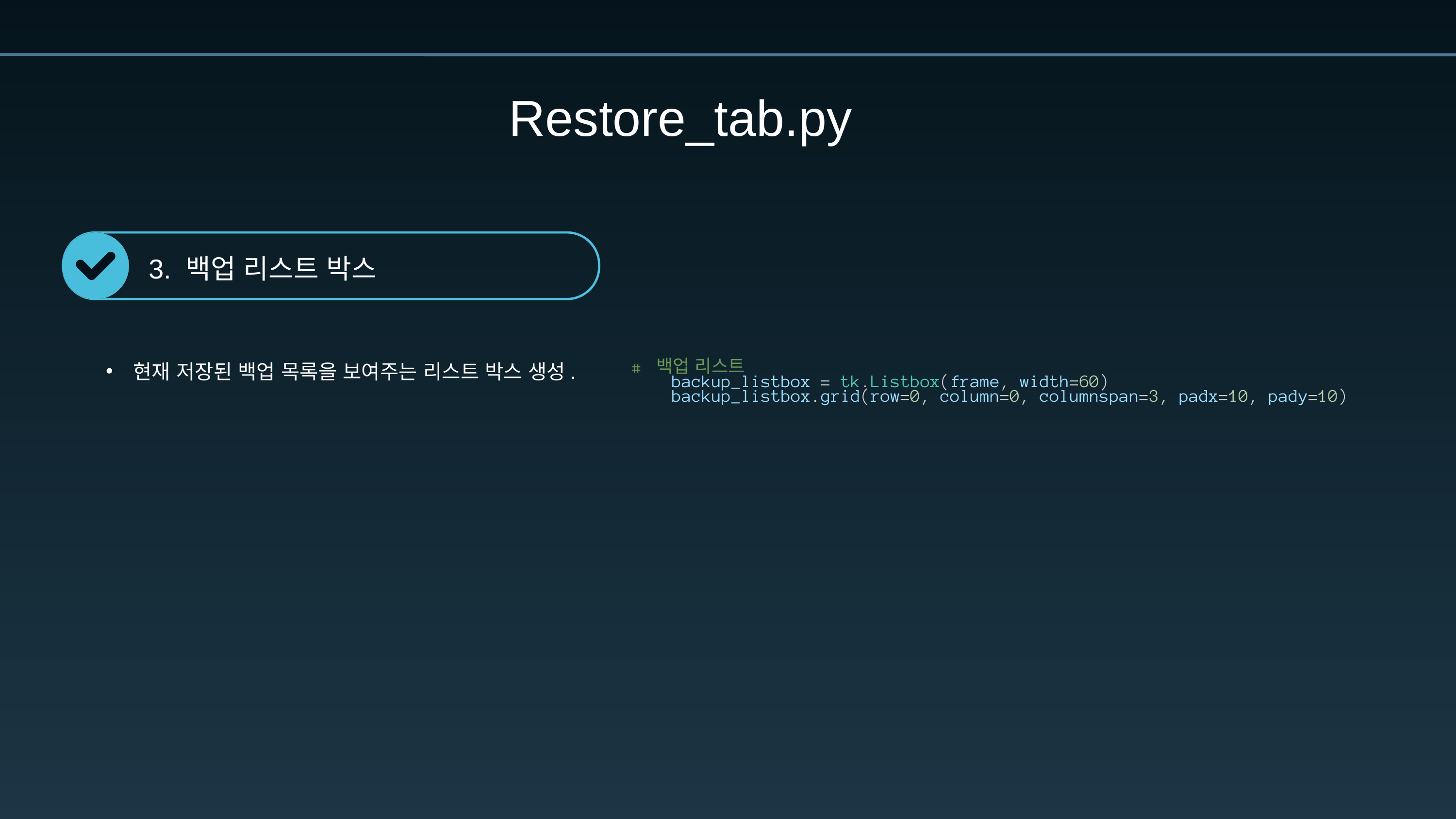

Restore_tab.py

3. 백업 리스트 박스
현재 저장된 백업 목록을 보여주는 리스트 박스 생성.
# 백업 리스트
    backup_listbox = tk.Listbox(frame, width=60)
    backup_listbox.grid(row=0, column=0, columnspan=3, padx=10, pady=10)